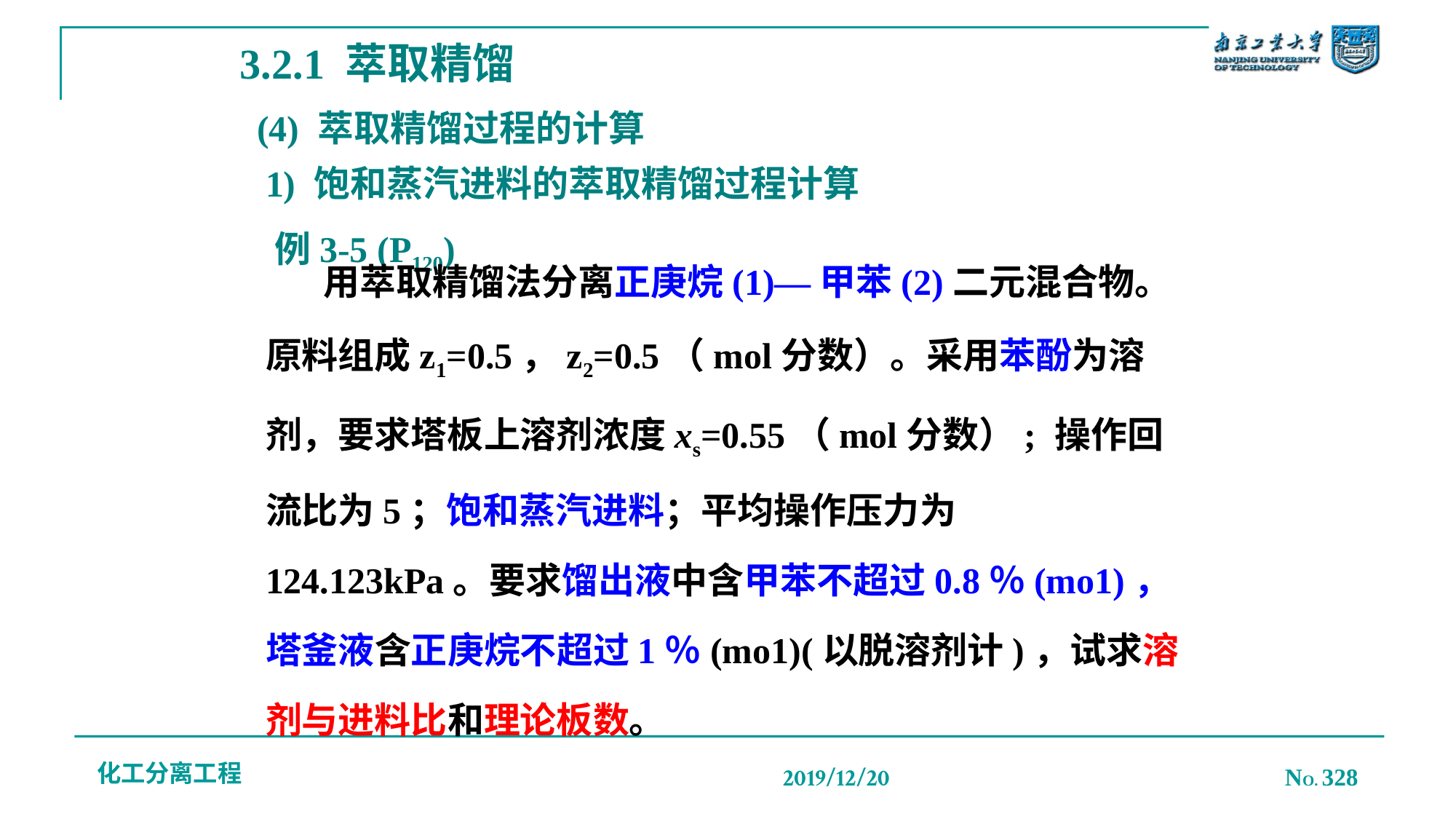

3.2.1 萃取精馏
(4) 萃取精馏过程的计算
1) 饱和蒸汽进料的萃取精馏过程计算
# 例3-5 (P120)
      用萃取精馏法分离正庚烷(1)—甲苯(2)二元混合物。原料组成z1=0.5，z2=0.5（mol分数）。采用苯酚为溶剂，要求塔板上溶剂浓度xs=0.55（mol分数）; 操作回流比为5；饱和蒸汽进料；平均操作压力为124.123kPa。要求馏出液中含甲苯不超过0.8％(mo1)，塔釜液含正庚烷不超过1％(mo1)(以脱溶剂计)，试求溶剂与进料比和理论板数。
化工分离工程
NO. 328
2019/12/20